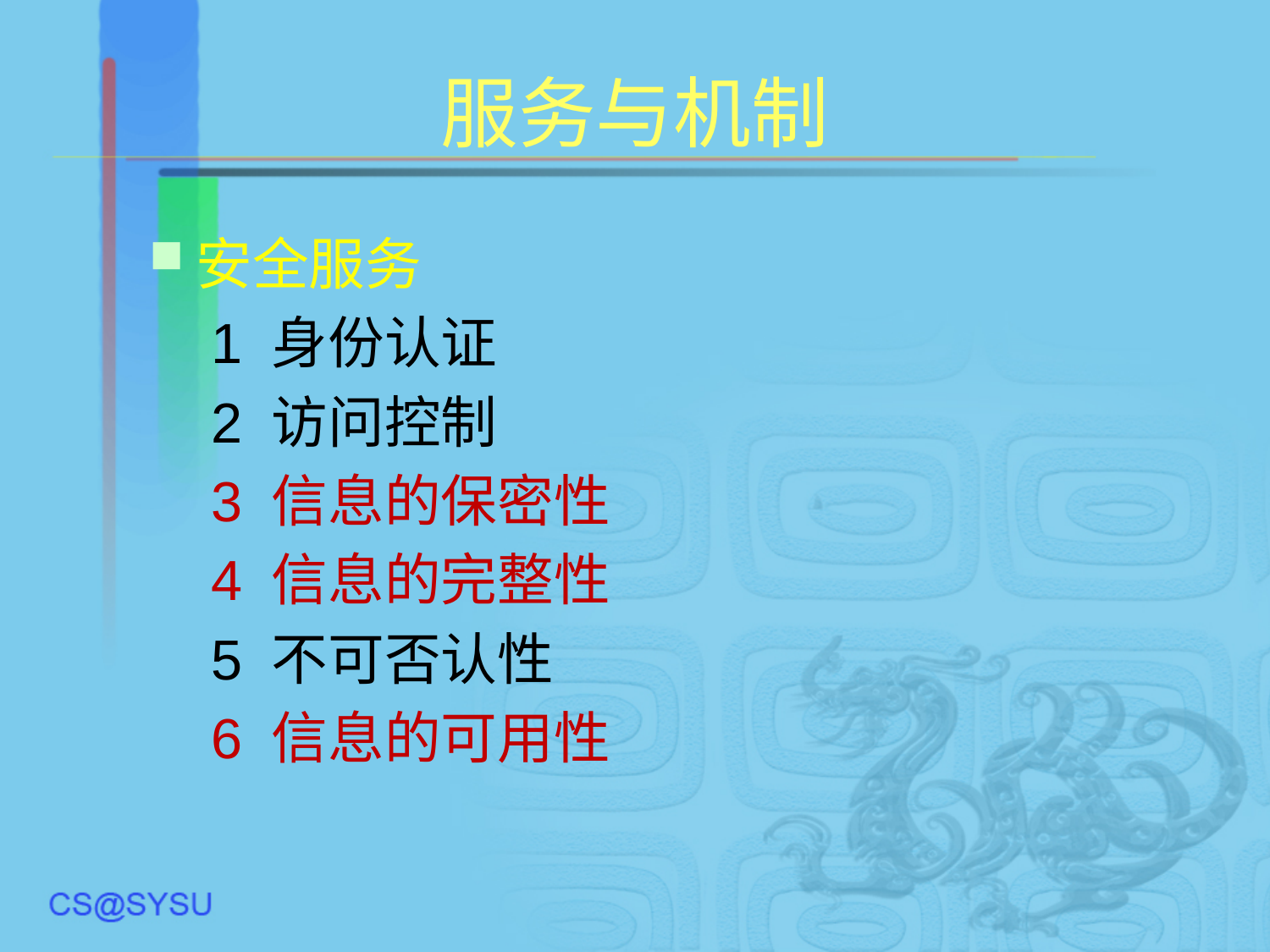

# 服务与机制
安全服务
    1 身份认证
    2 访问控制
    3 信息的保密性
    4 信息的完整性
    5 不可否认性
    6 信息的可用性